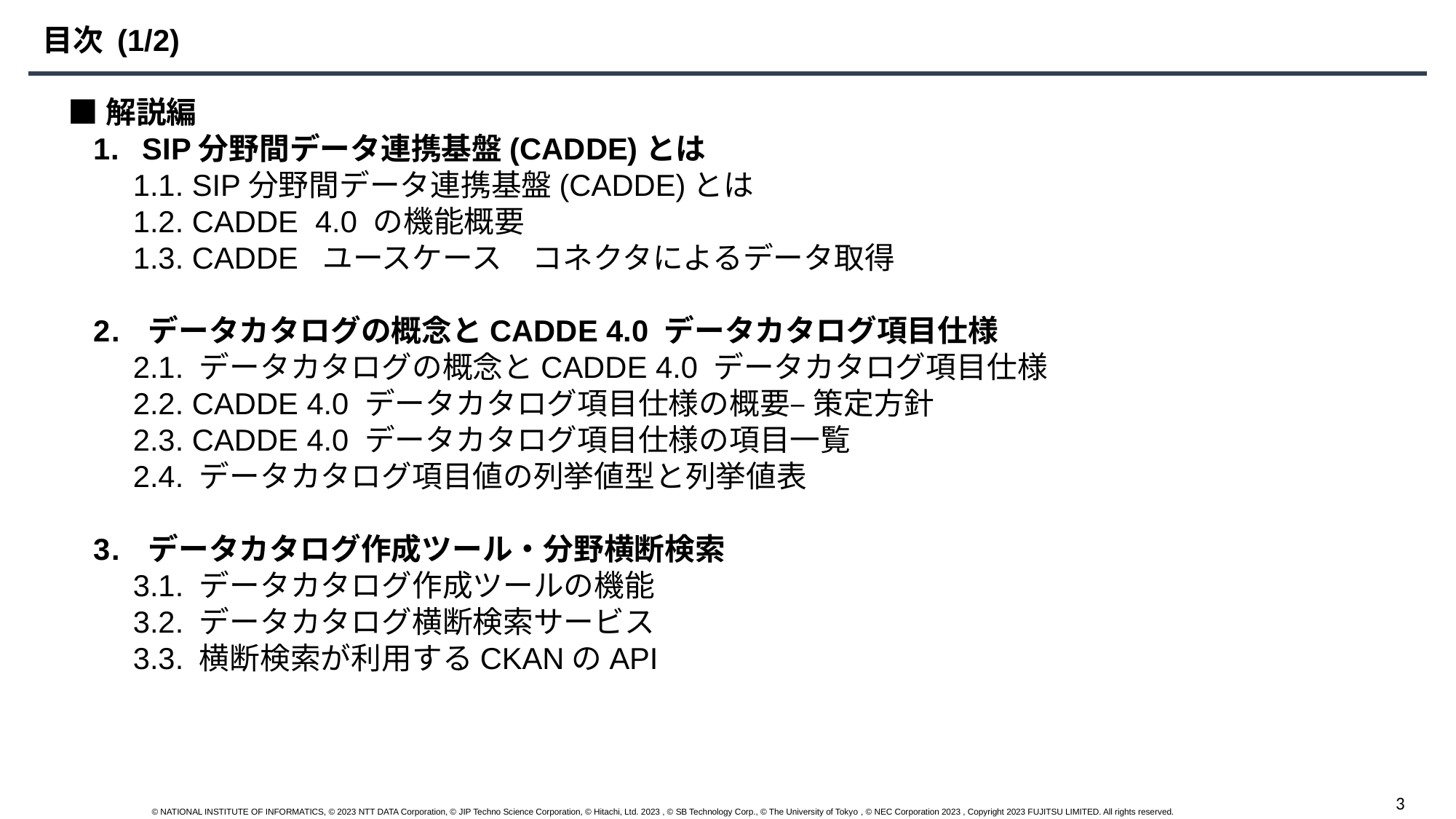

目次 (1/2)
■解説編
 SIP分野間データ連携基盤(CADDE)とは
1.1. SIP分野間データ連携基盤(CADDE)とは
1.2. CADDE  4.0 の機能概要
1.3. CADDE  ユースケース　コネクタによるデータ取得

 データカタログの概念とCADDE 4.0 データカタログ項目仕様
2.1. データカタログの概念とCADDE 4.0 データカタログ項目仕様
2.2. CADDE 4.0 データカタログ項目仕様の概要– 策定方針
2.3. CADDE 4.0 データカタログ項目仕様の項目一覧
2.4. データカタログ項目値の列挙値型と列挙値表

 データカタログ作成ツール・分野横断検索
3.1. データカタログ作成ツールの機能
3.2. データカタログ横断検索サービス
3.3. 横断検索が利用するCKANのAPI